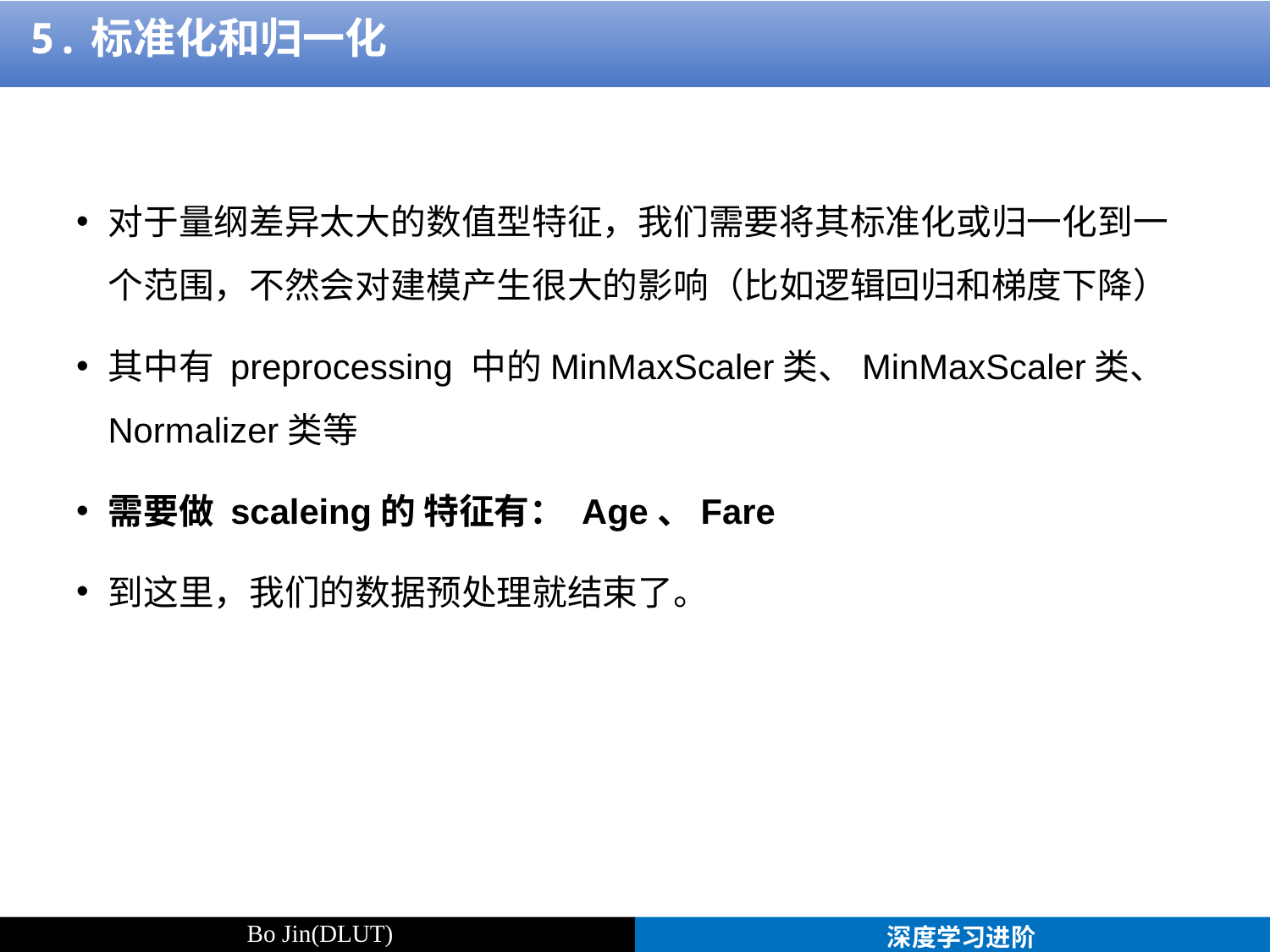

5.标准化和归一化
对于量纲差异太大的数值型特征，我们需要将其标准化或归一化到一个范围，不然会对建模产生很大的影响（比如逻辑回归和梯度下降）
其中有 preprocessing 中的MinMaxScaler类、MinMaxScaler类、Normalizer类等
需要做 scaleing的 特征有： Age、Fare
到这里，我们的数据预处理就结束了。

Bo Jin(DLUT)
深度学习进阶